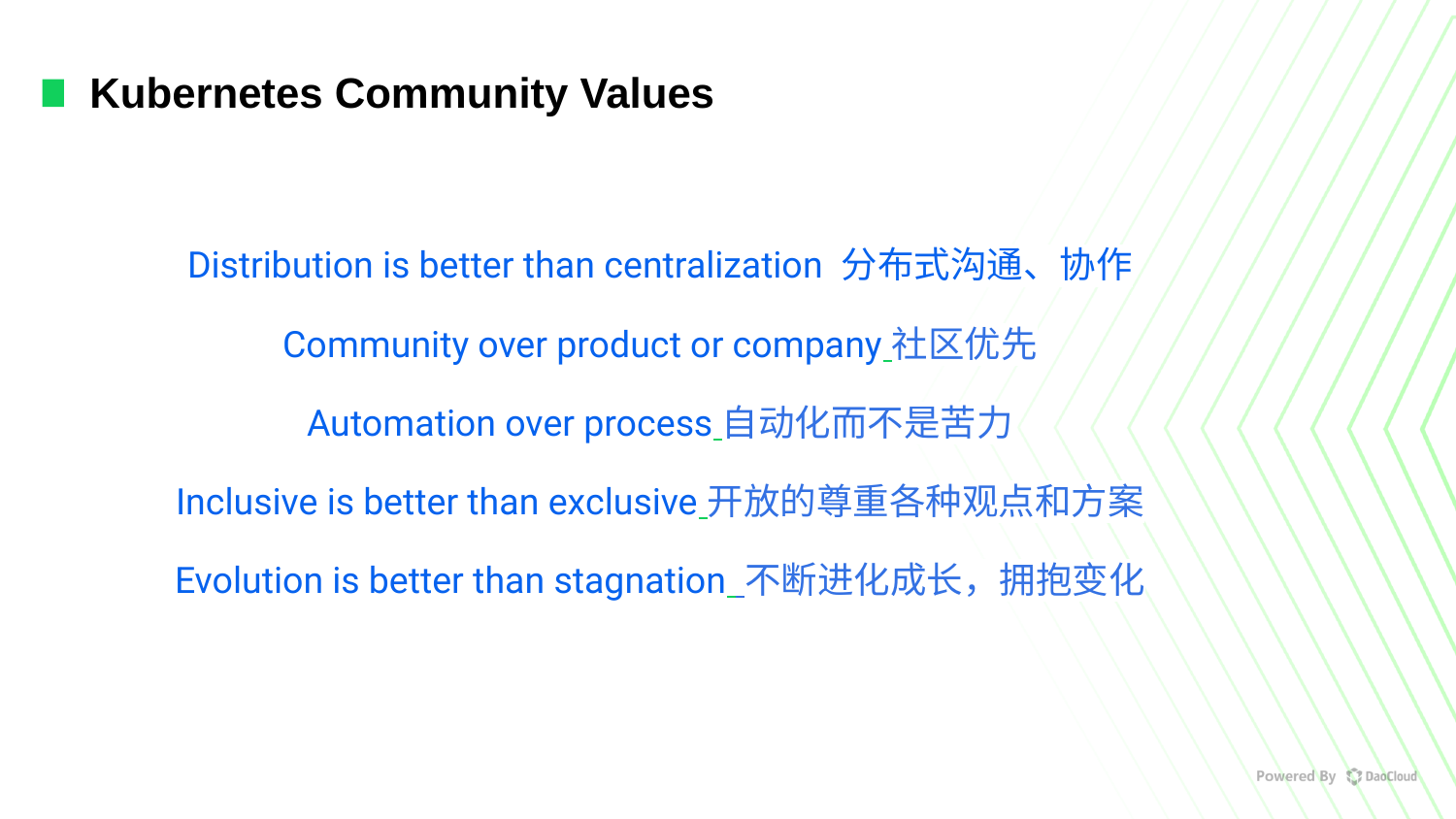

# Kubernetes Community Values
Distribution is better than centralization 分布式沟通、协作
Community over product or company 社区优先
Automation over process 自动化而不是苦力
Inclusive is better than exclusive 开放的尊重各种观点和方案
Evolution is better than stagnation  不断进化成长，拥抱变化